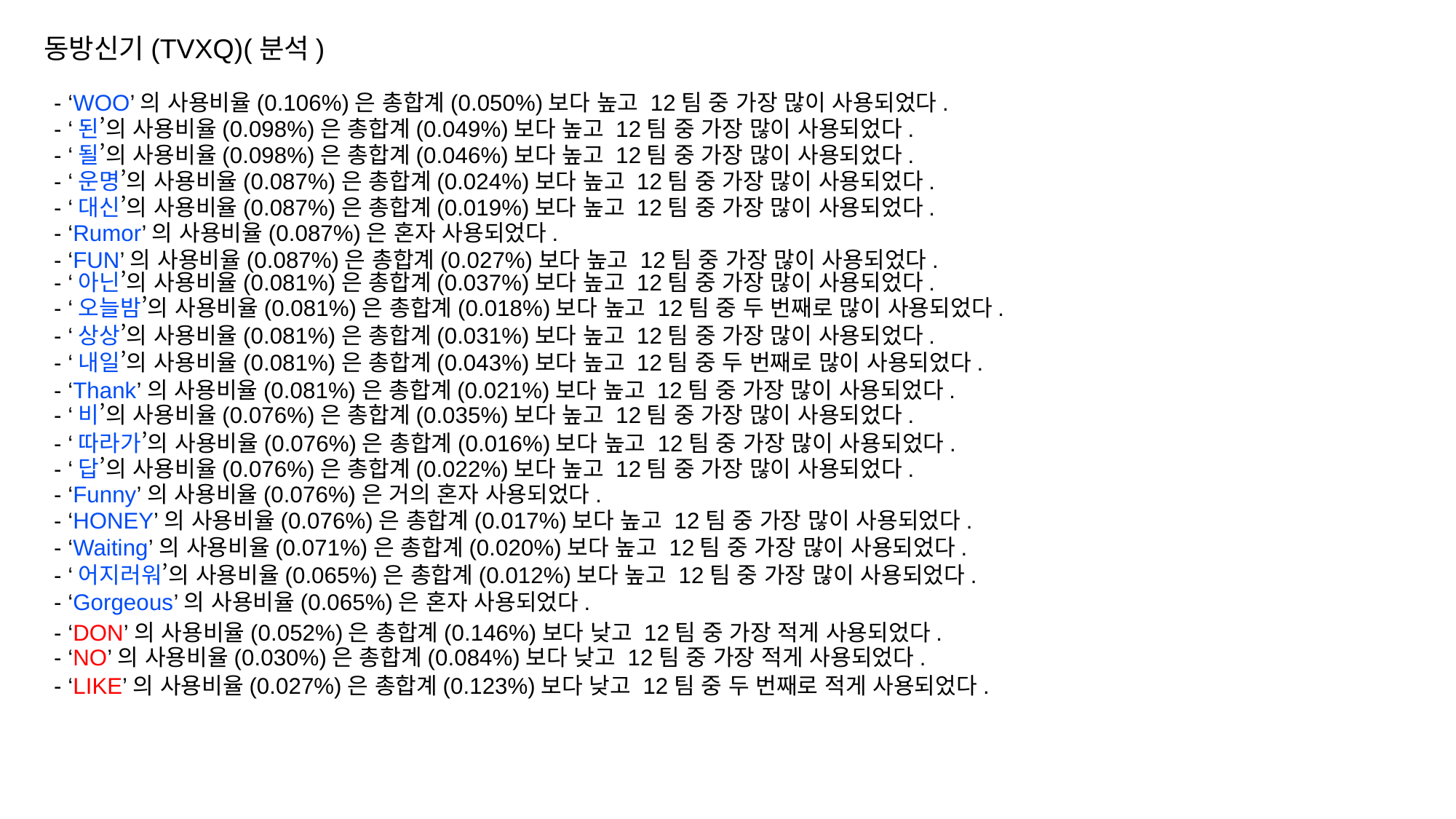

동방신기(TVXQ)(분석)
- ‘WOO’의 사용비율(0.106%)은 총합계(0.050%)보다 높고 12팀 중 가장 많이 사용되었다.
- ‘된’의 사용비율(0.098%)은 총합계(0.049%)보다 높고 12팀 중 가장 많이 사용되었다.
- ‘될’의 사용비율(0.098%)은 총합계(0.046%)보다 높고 12팀 중 가장 많이 사용되었다.
- ‘운명’의 사용비율(0.087%)은 총합계(0.024%)보다 높고 12팀 중 가장 많이 사용되었다.
- ‘대신’의 사용비율(0.087%)은 총합계(0.019%)보다 높고 12팀 중 가장 많이 사용되었다.
- ‘Rumor’의 사용비율(0.087%)은 혼자 사용되었다.
- ‘FUN’의 사용비율(0.087%)은 총합계(0.027%)보다 높고 12팀 중 가장 많이 사용되었다.
- ‘아닌’의 사용비율(0.081%)은 총합계(0.037%)보다 높고 12팀 중 가장 많이 사용되었다.
- ‘오늘밤’의 사용비율(0.081%)은 총합계(0.018%)보다 높고 12팀 중 두 번째로 많이 사용되었다.
- ‘상상’의 사용비율(0.081%)은 총합계(0.031%)보다 높고 12팀 중 가장 많이 사용되었다.
- ‘내일’의 사용비율(0.081%)은 총합계(0.043%)보다 높고 12팀 중 두 번째로 많이 사용되었다.
- ‘Thank’의 사용비율(0.081%)은 총합계(0.021%)보다 높고 12팀 중 가장 많이 사용되었다.
- ‘비’의 사용비율(0.076%)은 총합계(0.035%)보다 높고 12팀 중 가장 많이 사용되었다.
- ‘따라가’의 사용비율(0.076%)은 총합계(0.016%)보다 높고 12팀 중 가장 많이 사용되었다.
- ‘답’의 사용비율(0.076%)은 총합계(0.022%)보다 높고 12팀 중 가장 많이 사용되었다.
- ‘Funny’의 사용비율(0.076%)은 거의 혼자 사용되었다.
- ‘HONEY’의 사용비율(0.076%)은 총합계(0.017%)보다 높고 12팀 중 가장 많이 사용되었다.
- ‘Waiting’의 사용비율(0.071%)은 총합계(0.020%)보다 높고 12팀 중 가장 많이 사용되었다.
- ‘어지러워’의 사용비율(0.065%)은 총합계(0.012%)보다 높고 12팀 중 가장 많이 사용되었다.
- ‘Gorgeous’의 사용비율(0.065%)은 혼자 사용되었다.
- ‘DON’의 사용비율(0.052%)은 총합계(0.146%)보다 낮고 12팀 중 가장 적게 사용되었다.
- ‘NO’의 사용비율(0.030%)은 총합계(0.084%)보다 낮고 12팀 중 가장 적게 사용되었다.
- ‘LIKE’의 사용비율(0.027%)은 총합계(0.123%)보다 낮고 12팀 중 두 번째로 적게 사용되었다.